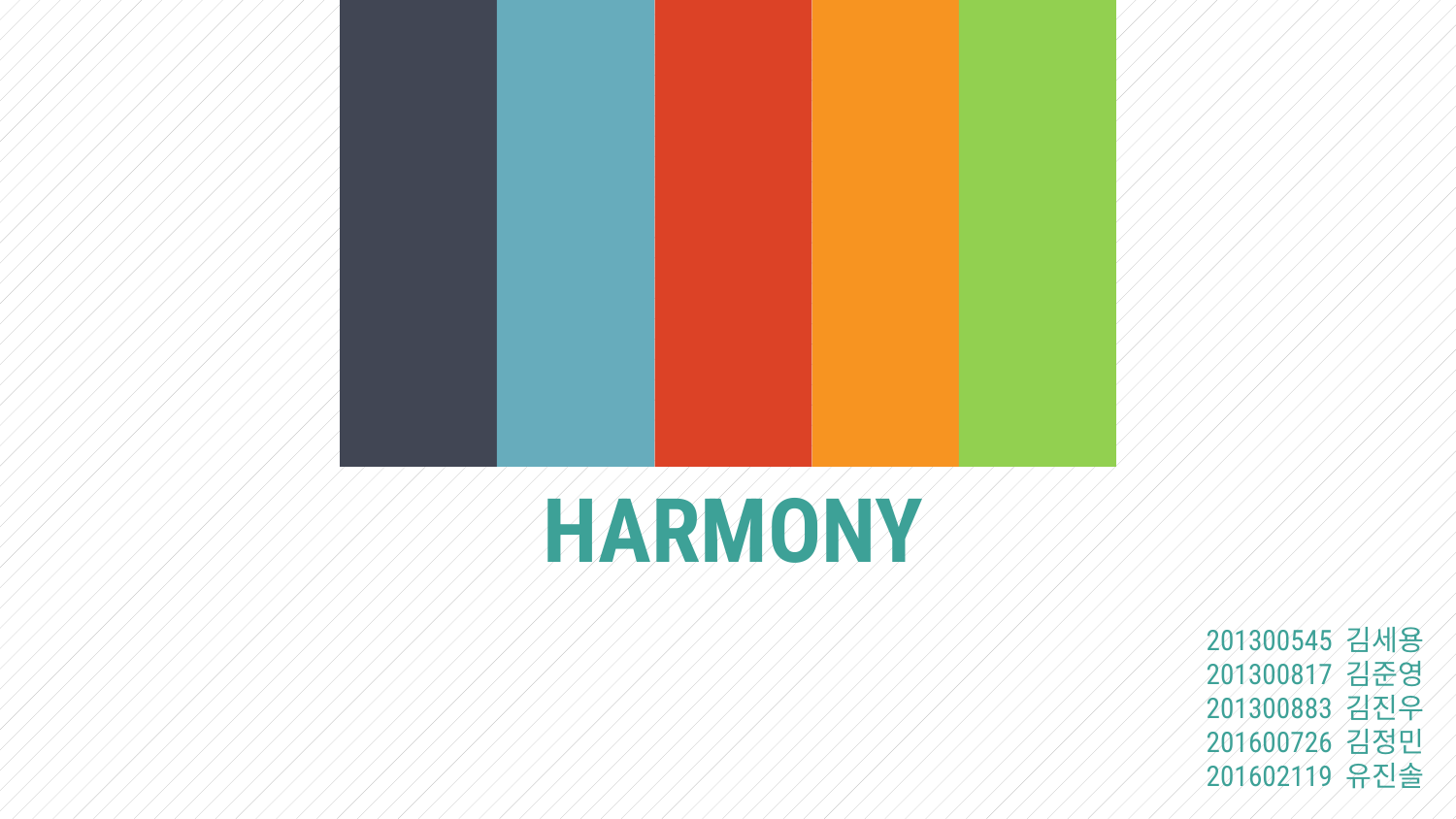

HARMONY
201300545 김세용
201300817 김준영
201300883 김진우
201600726 김정민
201602119 유진솔